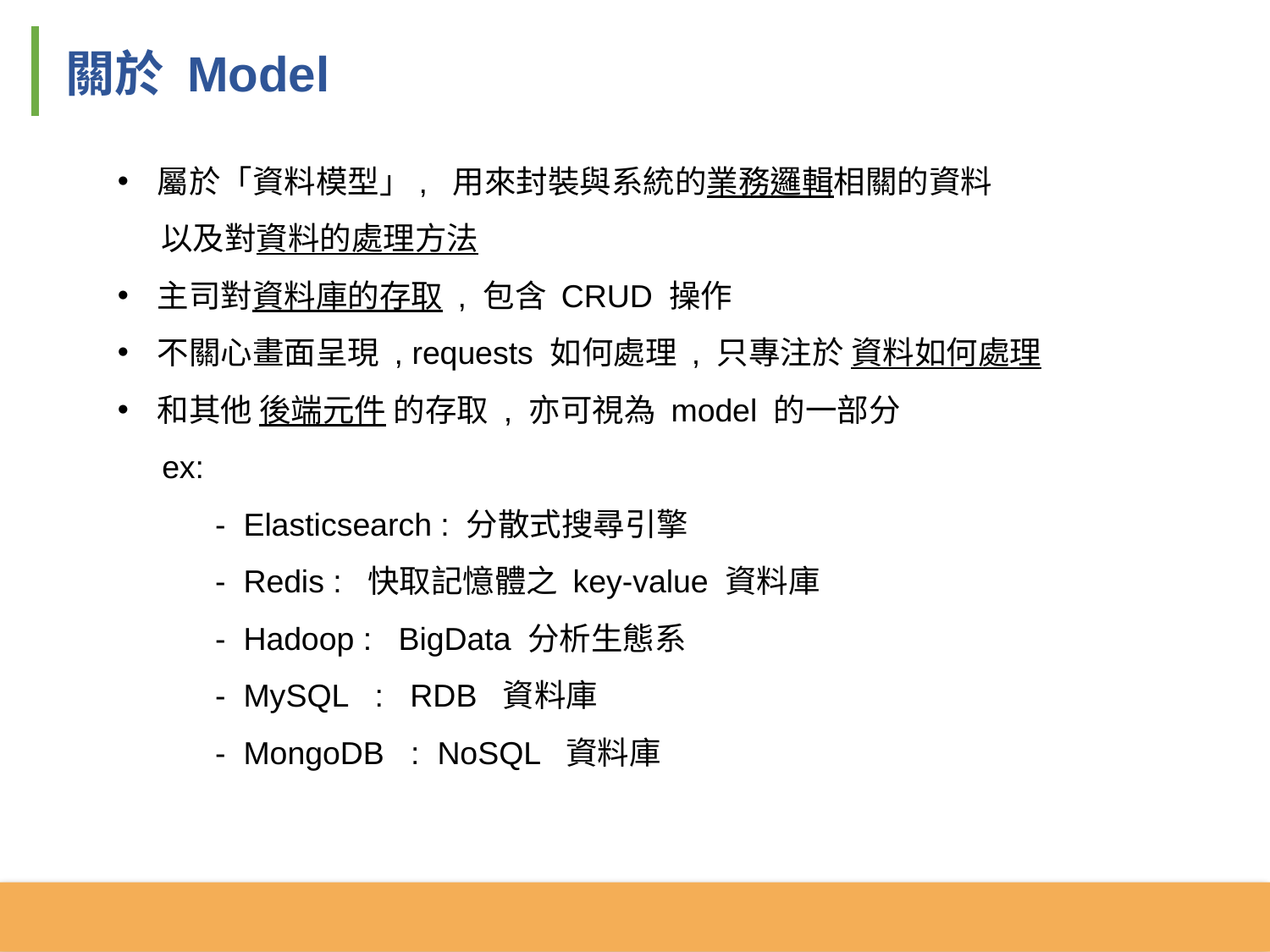

關於 Model
屬於「資料模型」,  用來封裝與系統的業務邏輯相關的資料
     以及對資料的處理方法
主司對資料庫的存取 , 包含 CRUD 操作
不關心畫面呈現 , requests 如何處理 , 只專注於 資料如何處理
和其他 後端元件 的存取 , 亦可視為 model 的一部分
     ex:
           -  Elasticsearch : 分散式搜尋引擎
           -  Redis :  快取記憶體之 key-value 資料庫
           -  Hadoop :   BigData 分析生態系
           -  MySQL   :   RDB  資料庫
           -  MongoDB   :  NoSQL  資料庫